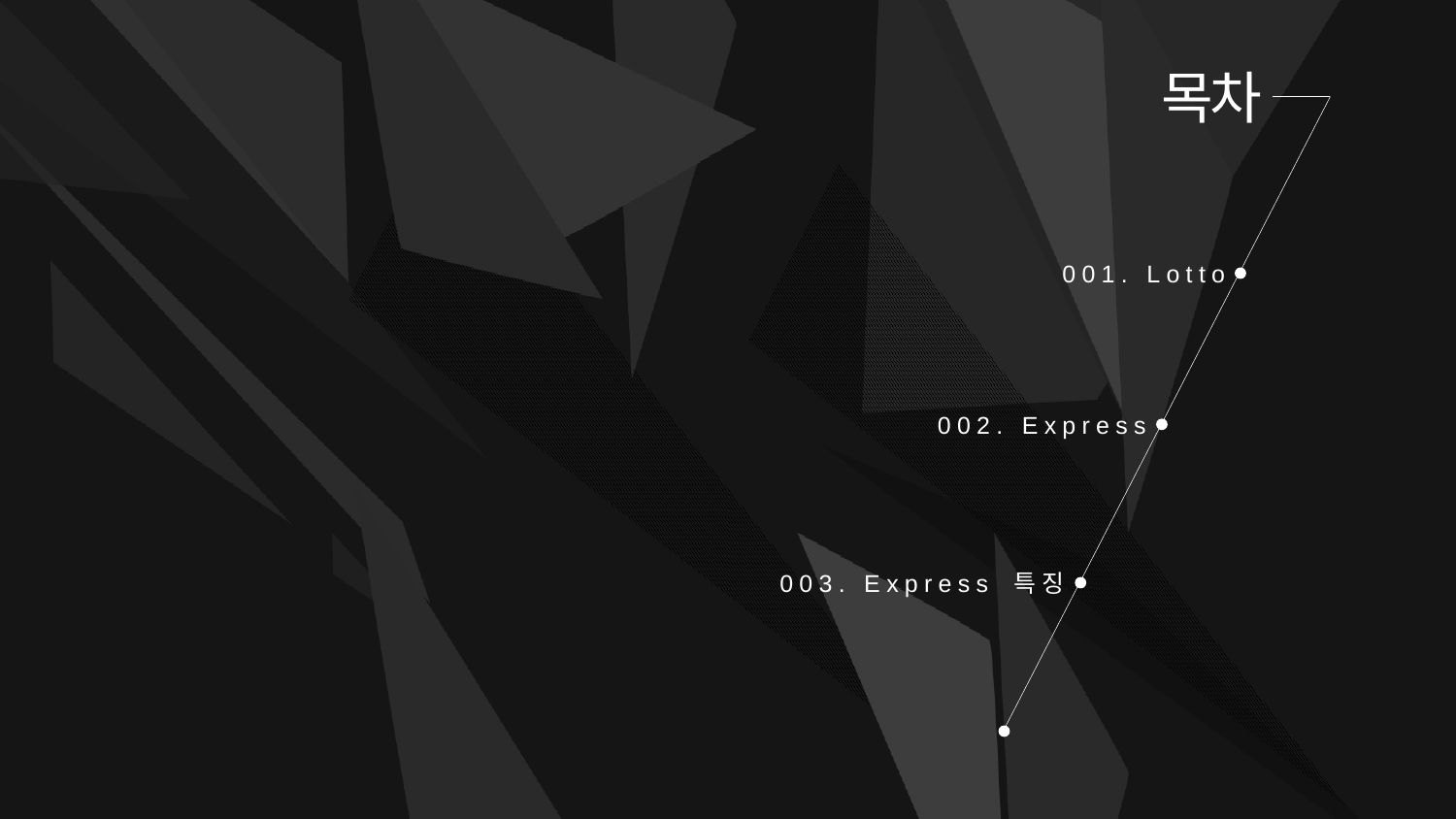

목차
001. Lotto

002. Express

003. Express 특징